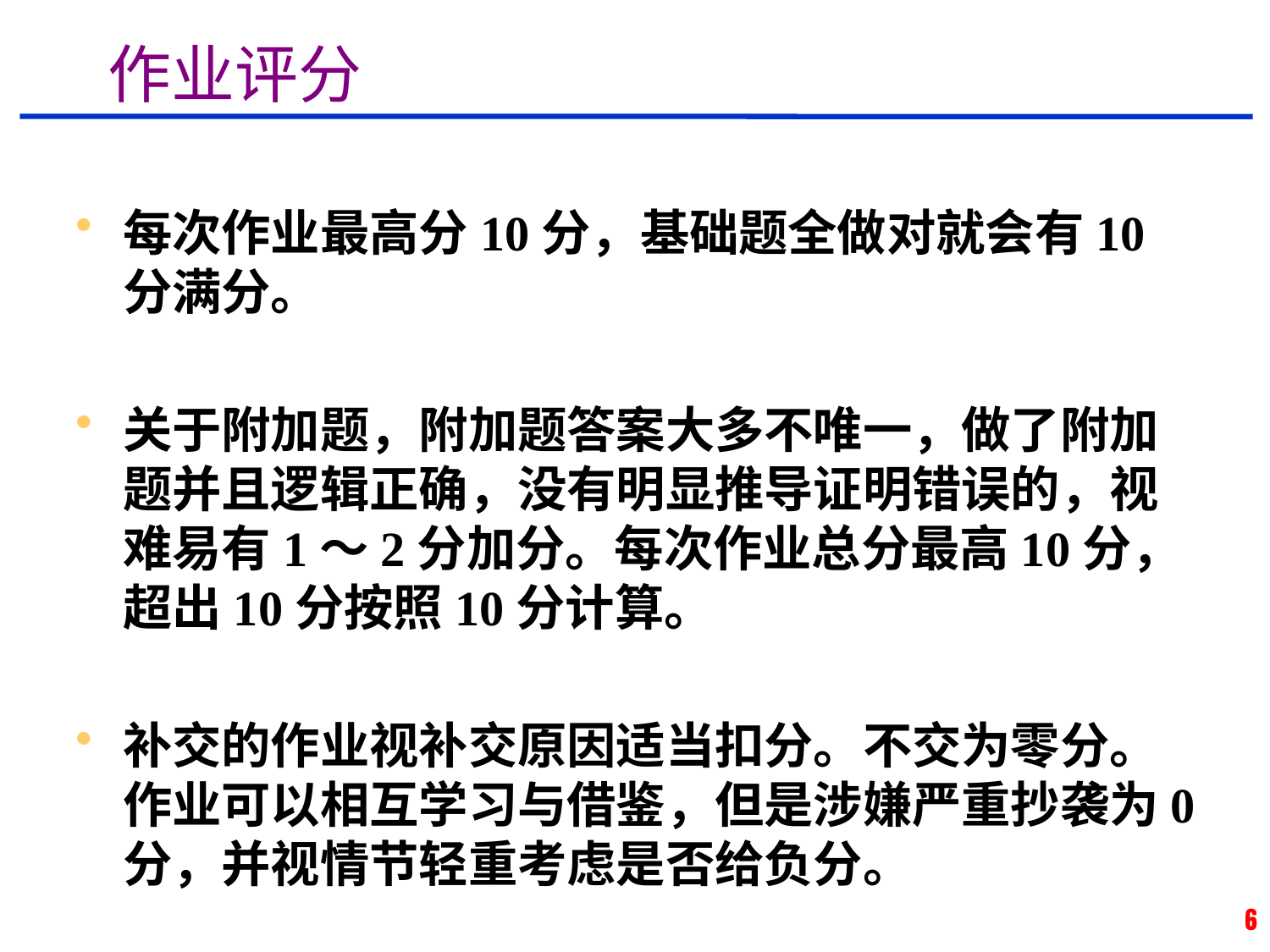

作业评分
每次作业最高分10分，基础题全做对就会有10分满分。

关于附加题，附加题答案大多不唯一，做了附加题并且逻辑正确，没有明显推导证明错误的，视难易有1～2分加分。每次作业总分最高10分，超出10分按照10分计算。

补交的作业视补交原因适当扣分。不交为零分。作业可以相互学习与借鉴，但是涉嫌严重抄袭为0分，并视情节轻重考虑是否给负分。
6